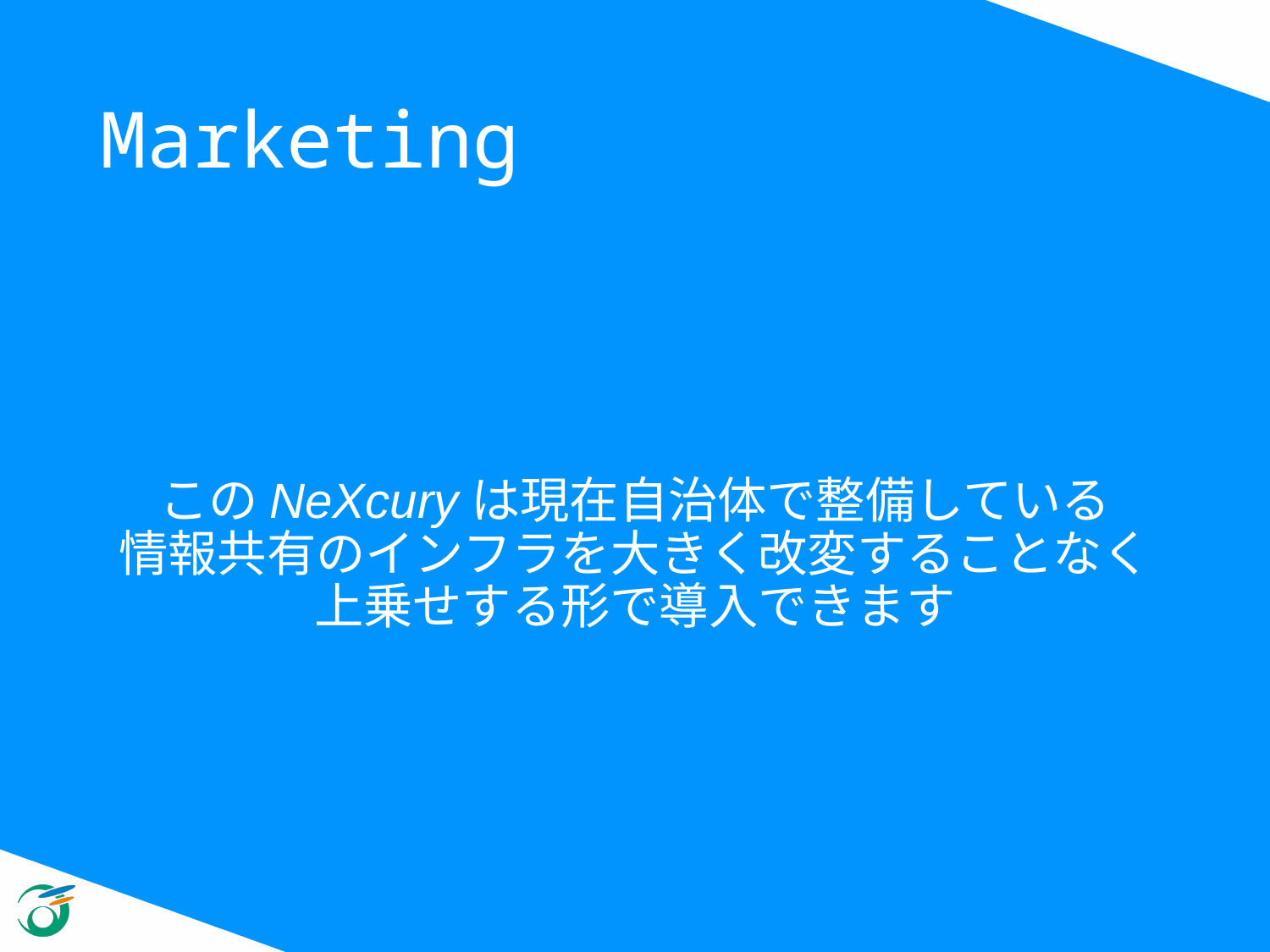

# Marketing
このNeXcuryは現在自治体で整備している
情報共有のインフラを大きく改変することなく
上乗せする形で導入できます